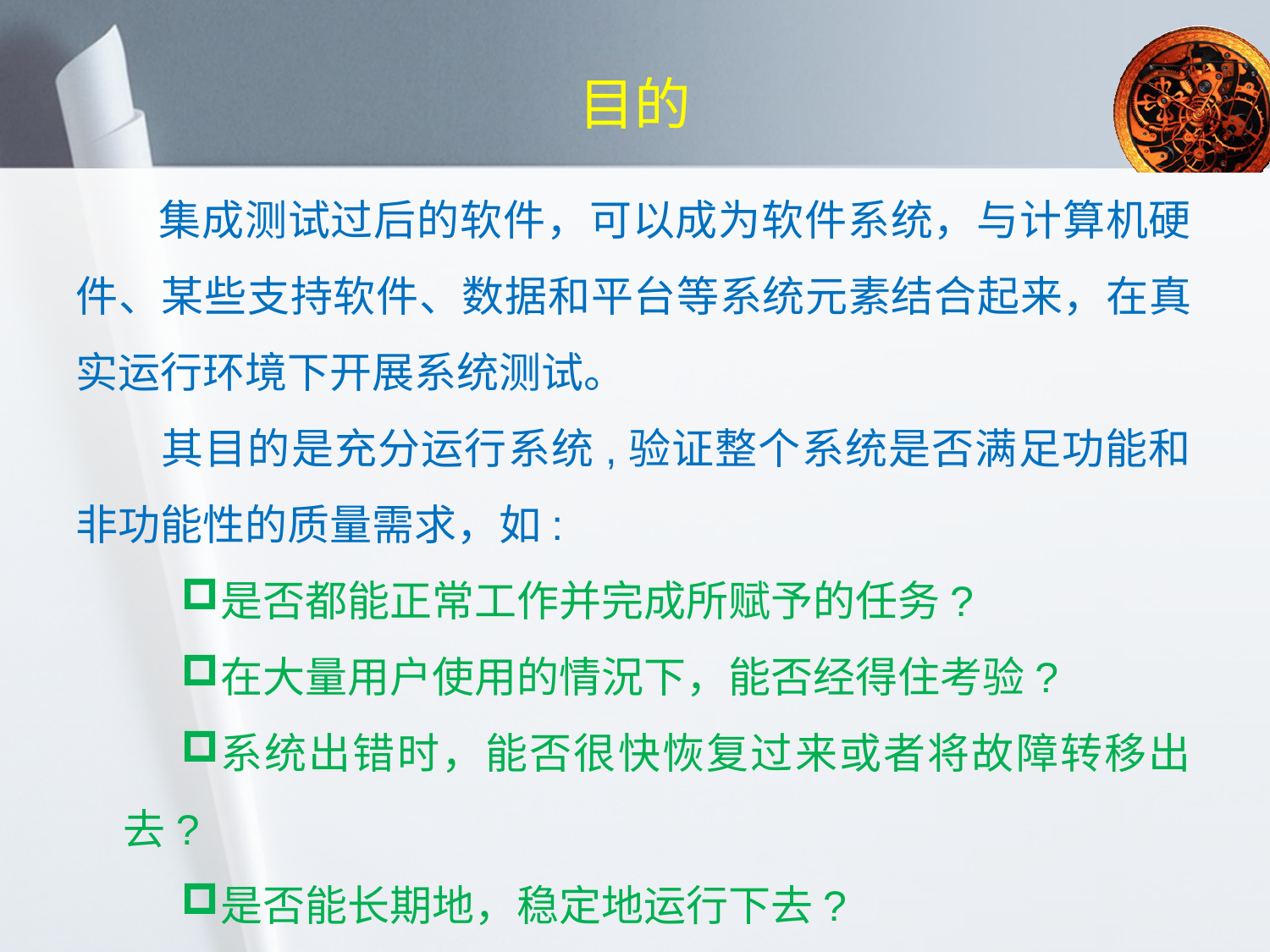

# 目的
       集成测试过后的软件，可以成为软件系统，与计算机硬件、某些支持软件、数据和平台等系统元素结合起来，在真实运行环境下开展系统测试。
       其目的是充分运行系统,验证整个系统是否满足功能和非功能性的质量需求，如:
是否都能正常工作并完成所赋予的任务?
在大量用户使用的情況下，能否经得住考验?
系统出错时，能否很快恢复过来或者将故障转移出去?
是否能长期地，稳定地运行下去?